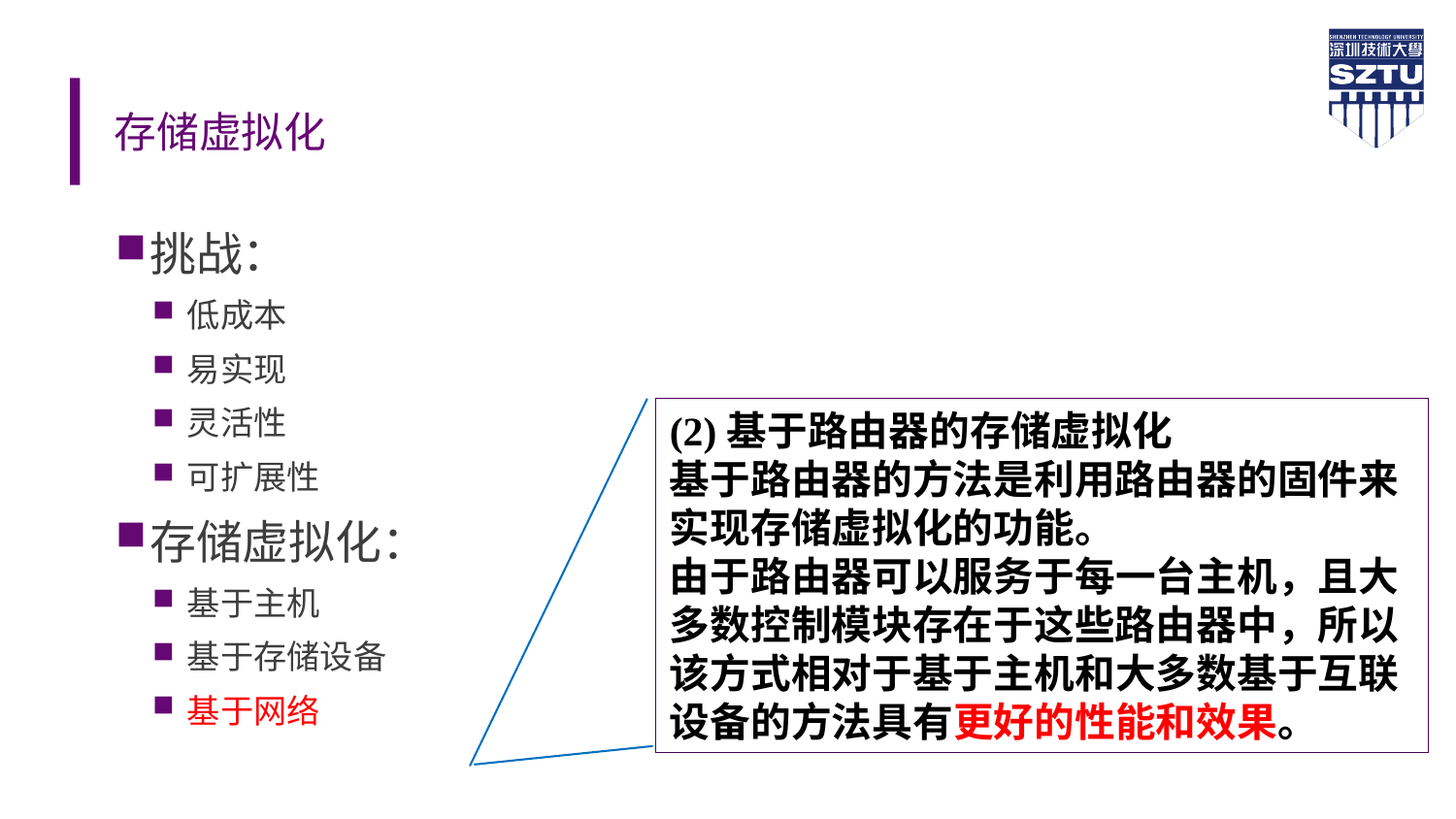

# 存储虚拟化
挑战：
低成本
易实现
灵活性
可扩展性
存储虚拟化：
基于主机
基于存储设备
基于网络

(2)基于路由器的存储虚拟化
基于路由器的方法是利用路由器的固件来实现存储虚拟化的功能。
由于路由器可以服务于每一台主机，且大多数控制模块存在于这些路由器中，所以该方式相对于基于主机和大多数基于互联设备的方法具有更好的性能和效果。